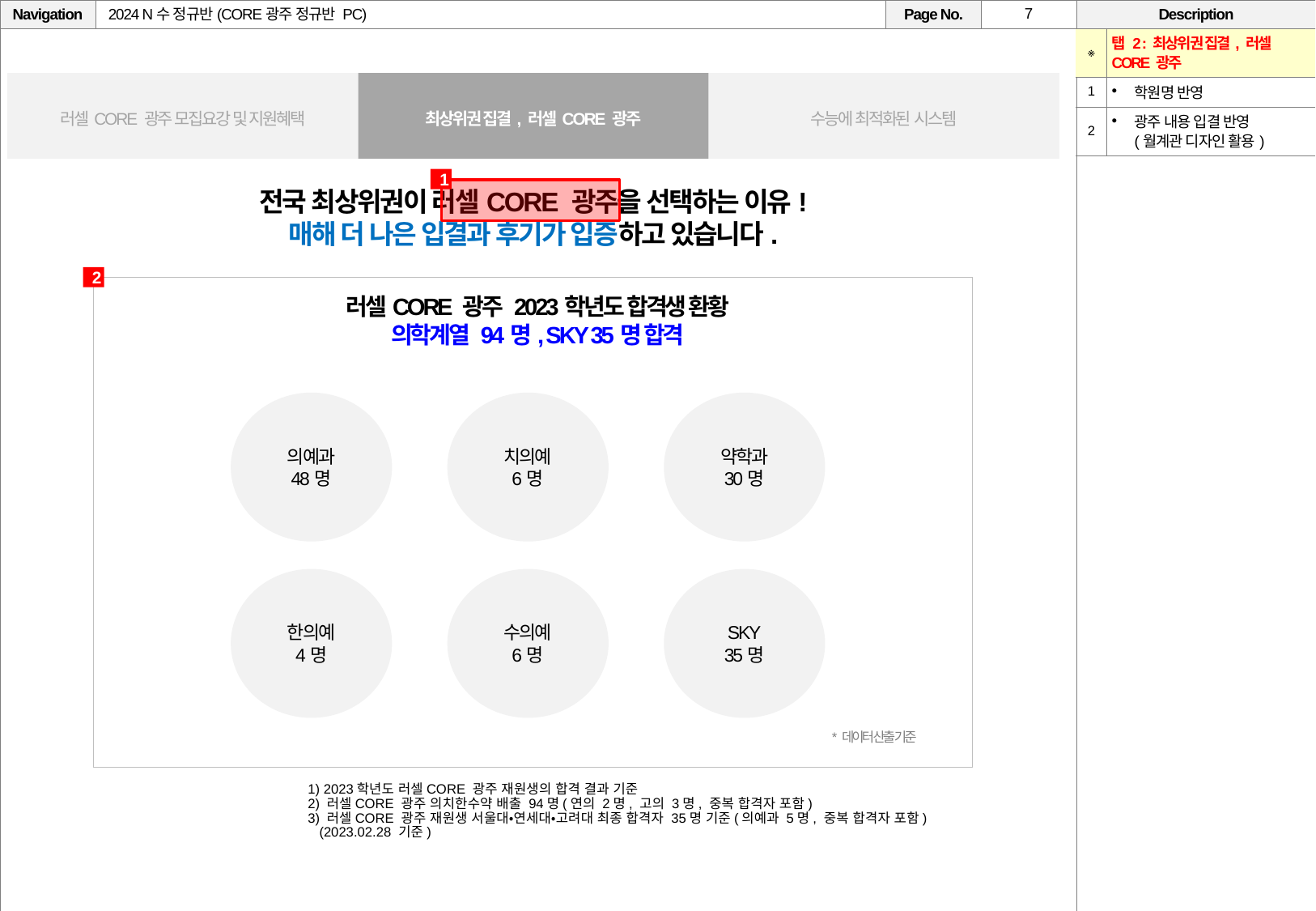

# 2024 N수 정규반(CORE광주 정규반 PC)
| ※ | 탭 2 : 최상위권 집결, 러셀CORE 광주 |
| --- | --- |
| 1 | 학원명 반영 |
| 2 | 광주 내용 입결 반영 (월계관 디자인 활용) |
| 러셀CORE 광주 모집요강 및 지원혜택 | 최상위권 집결, 러셀CORE 광주 | 수능에 최적화된 시스템 |
| --- | --- | --- |
1
전국 최상위권이 러셀CORE 광주을 선택하는 이유!
매해 더 나은 입결과 후기가 입증하고 있습니다.

2

러셀CORE 광주 2023학년도 합격생 환황
의학계열 94명, SKY 35명 합격
의예과
48명
치의예
6명
약학과
30명
한의예
4명
수의예
6명
SKY
35명
* 데이터 산출 기준
1) 2023학년도 러셀CORE 광주 재원생의 합격 결과 기준
2) 러셀CORE 광주 의치한수약 배출 94명(연의 2명, 고의 3명, 중복 합격자 포함)
3) 러셀CORE 광주 재원생 서울대•연세대•고려대 최종 합격자 35명 기준(의예과 5명, 중복 합격자 포함)
   (2023.02.28 기준)